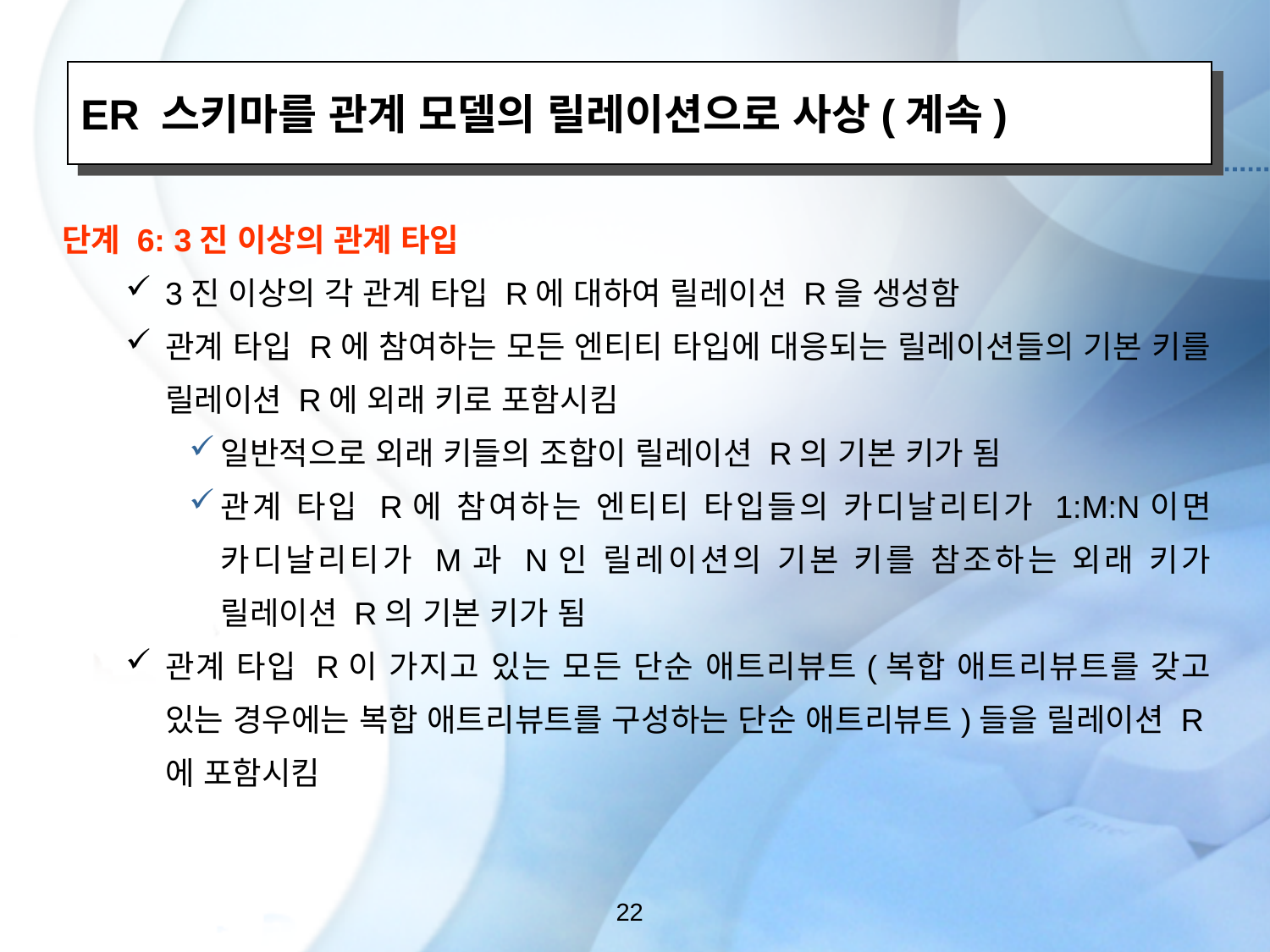

ER 스키마를 관계 모델의 릴레이션으로 사상(계속)
단계 6: 3진 이상의 관계 타입
3진 이상의 각 관계 타입 R에 대하여 릴레이션 R을 생성함
관계 타입 R에 참여하는 모든 엔티티 타입에 대응되는 릴레이션들의 기본 키를 릴레이션 R에 외래 키로 포함시킴
일반적으로 외래 키들의 조합이 릴레이션 R의 기본 키가 됨
관계 타입 R에 참여하는 엔티티 타입들의 카디날리티가 1:M:N이면 카디날리티가 M과 N인 릴레이션의 기본 키를 참조하는 외래 키가 릴레이션 R의 기본 키가 됨
관계 타입 R이 가지고 있는 모든 단순 애트리뷰트(복합 애트리뷰트를 갖고 있는 경우에는 복합 애트리뷰트를 구성하는 단순 애트리뷰트)들을 릴레이션 R에 포함시킴
22